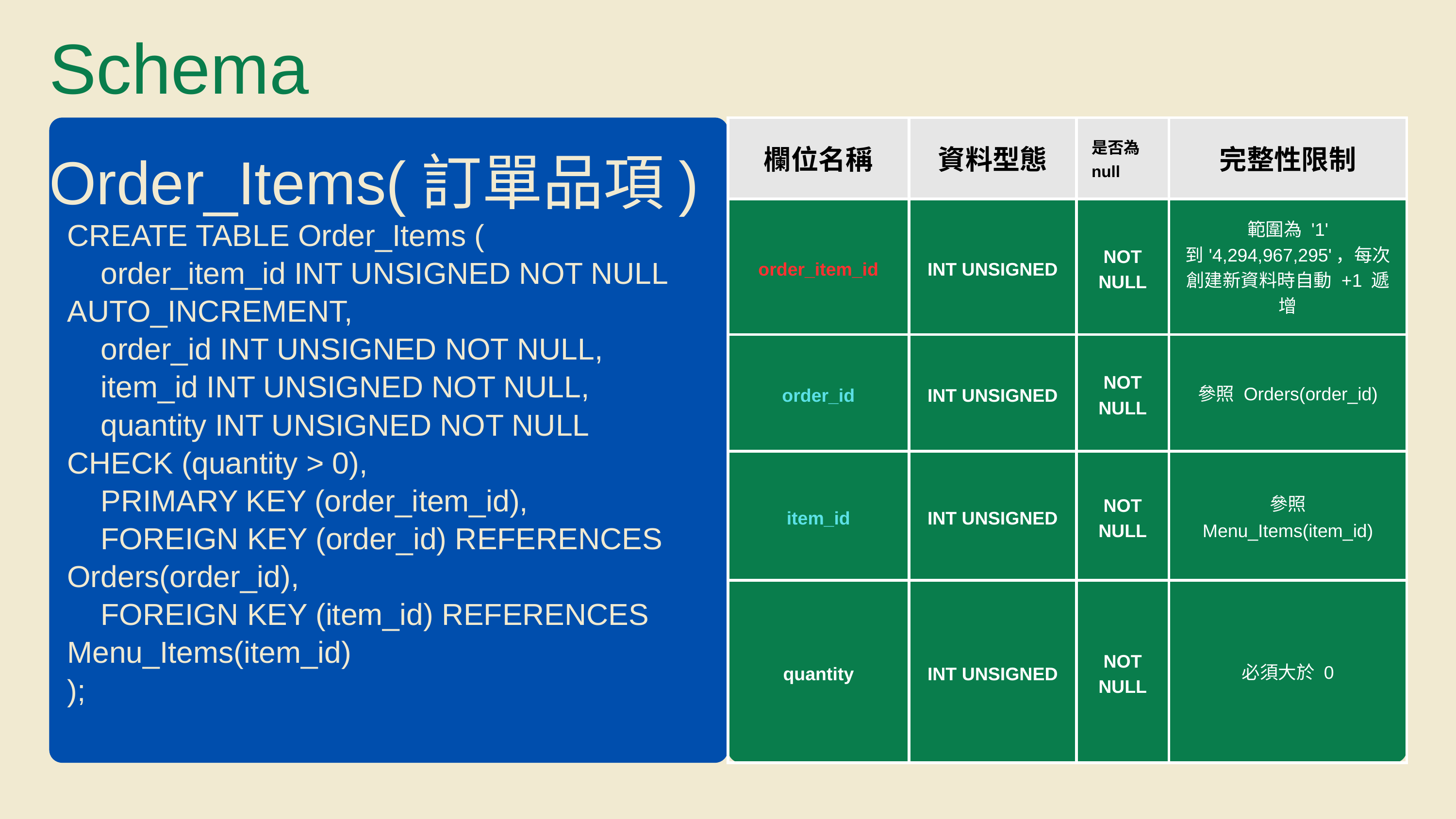

Schema

| 欄位名稱 | 資料型態 | 是否為null | 完整性限制 |
| --- | --- | --- | --- |
| order\_item\_id | INT UNSIGNED | NOT NULL | 範圍為 '1' 到'4,294,967,295'，每次創建新資料時自動 +1 遞增 |
| order\_id | INT UNSIGNED | NOT NULL | 參照 Orders(order\_id) |
| item\_id | INT UNSIGNED | NOT NULL | 參照 Menu\_Items(item\_id) |
| quantity | INT UNSIGNED | NOT NULL | 必須大於 0 |
Order_Items(訂單品項)
CREATE TABLE Order_Items (
    order_item_id INT UNSIGNED NOT NULL AUTO_INCREMENT,
    order_id INT UNSIGNED NOT NULL,
    item_id INT UNSIGNED NOT NULL,
    quantity INT UNSIGNED NOT NULL CHECK (quantity > 0),
    PRIMARY KEY (order_item_id),
    FOREIGN KEY (order_id) REFERENCES Orders(order_id),
    FOREIGN KEY (item_id) REFERENCES Menu_Items(item_id)
);